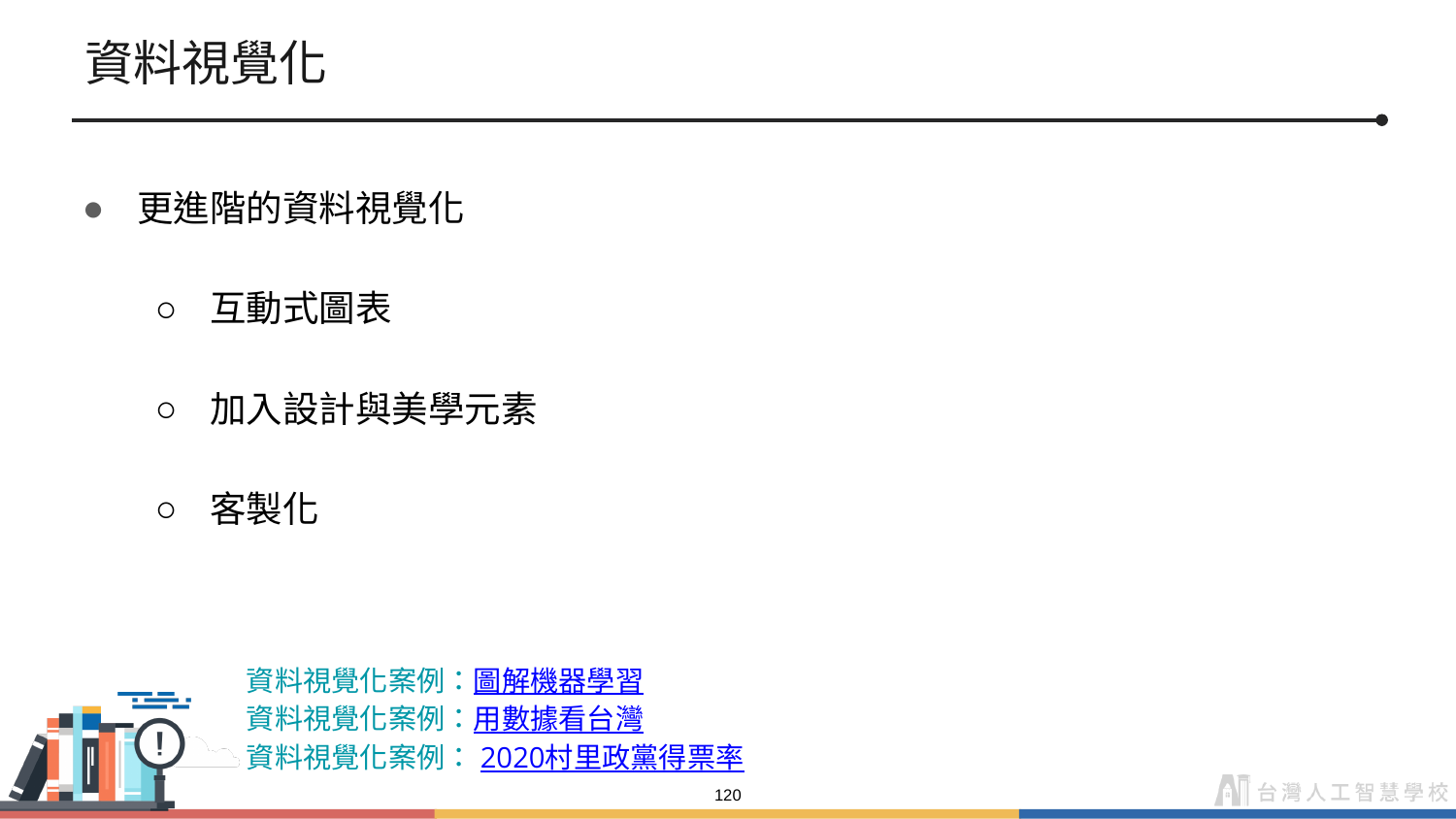

# 資料視覺化
更進階的資料視覺化

互動式圖表

加入設計與美學元素

客製化
資料視覺化案例：圖解機器學習
資料視覺化案例：用數據看台灣
資料視覺化案例：2020村里政黨得票率

120